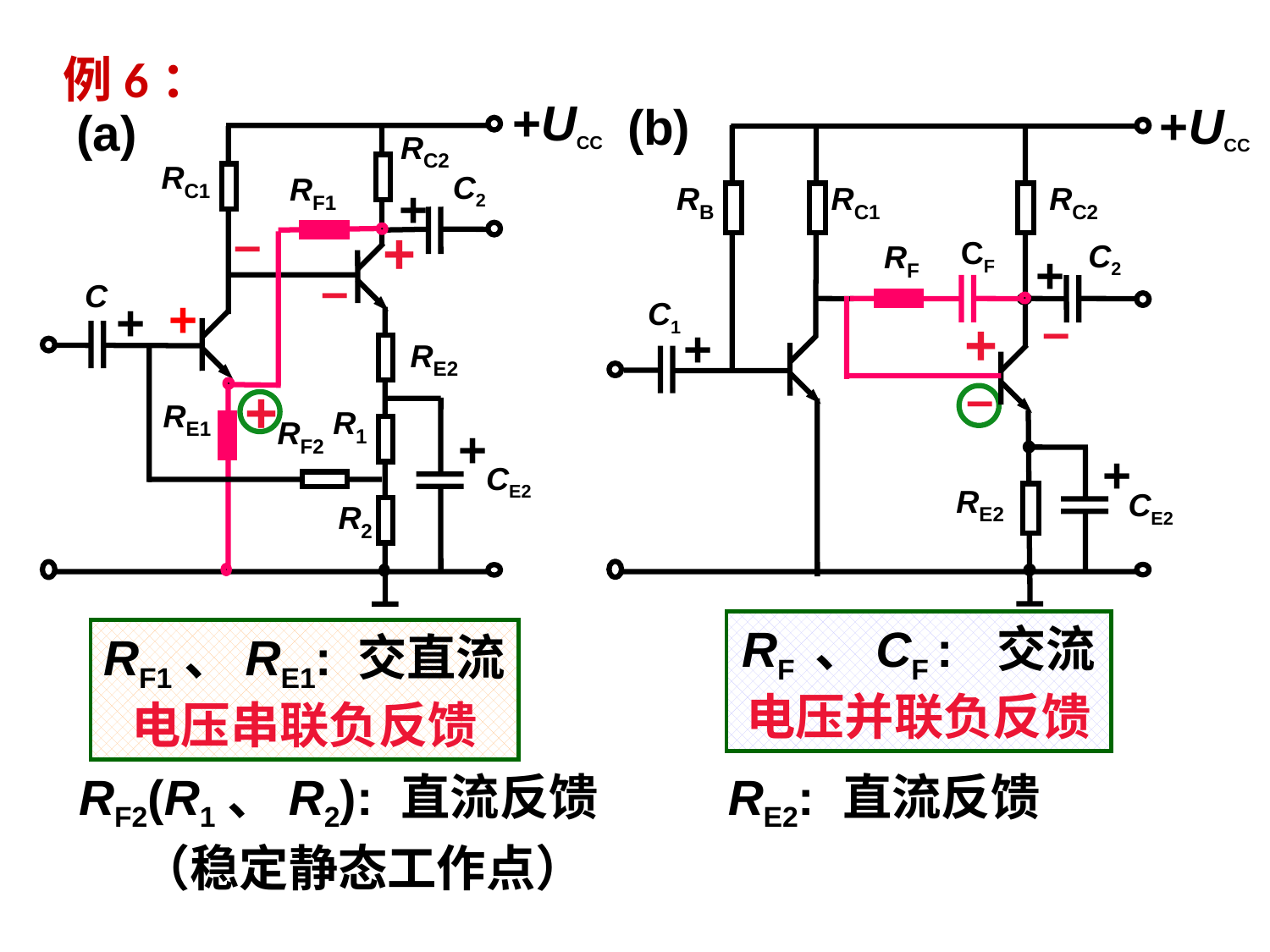

例6：
+UCC
+UCC
(b)

RB
RC1
RC2

CF

C2
+

C1

+

+

RE2
CE2

RF
(a)
RC2

RC1

C2
RF1

+

–
+

–
C

+
+
–
+

RE2

–

+

RE1
R1

RF2
+

CE2

R2

RF 、CF :    交流电压并联负反馈
RF1、RE1: 交直流电压串联负反馈
RF2(R1、R2):  直流反馈
RE2:  直流反馈
（稳定静态工作点）